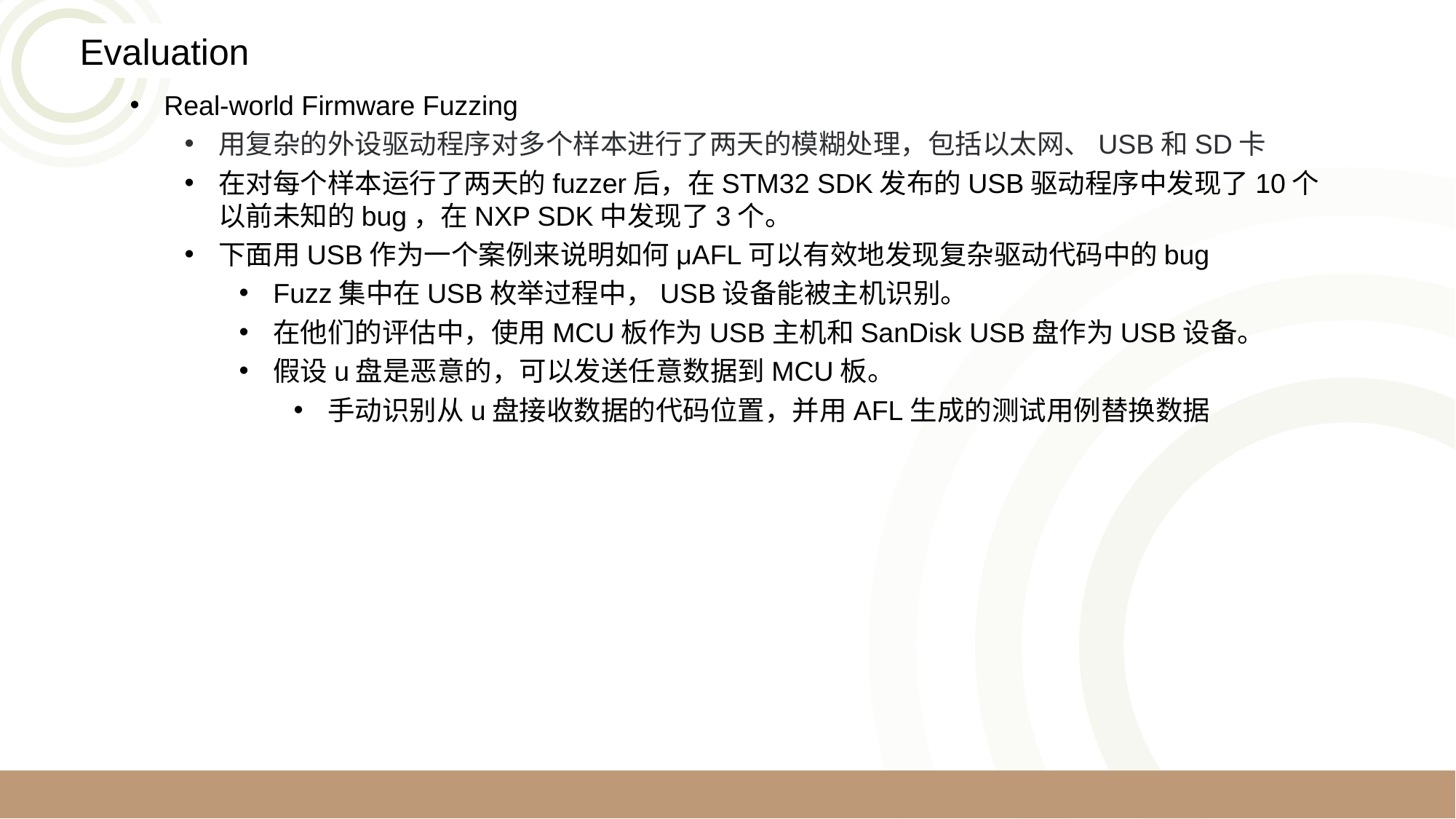

Evaluation

Real-world Firmware Fuzzing
用复杂的外设驱动程序对多个样本进行了两天的模糊处理，包括以太网、USB和SD卡
在对每个样本运行了两天的fuzzer后，在STM32 SDK发布的USB驱动程序中发现了10个以前未知的bug，在NXP SDK中发现了3个。
下面用USB作为一个案例来说明如何μAFL可以有效地发现复杂驱动代码中的bug
Fuzz集中在USB枚举过程中，USB设备能被主机识别。
在他们的评估中，使用MCU板作为USB主机和SanDisk USB盘作为USB设备。
假设u盘是恶意的，可以发送任意数据到MCU板。
手动识别从u盘接收数据的代码位置，并用AFL生成的测试用例替换数据